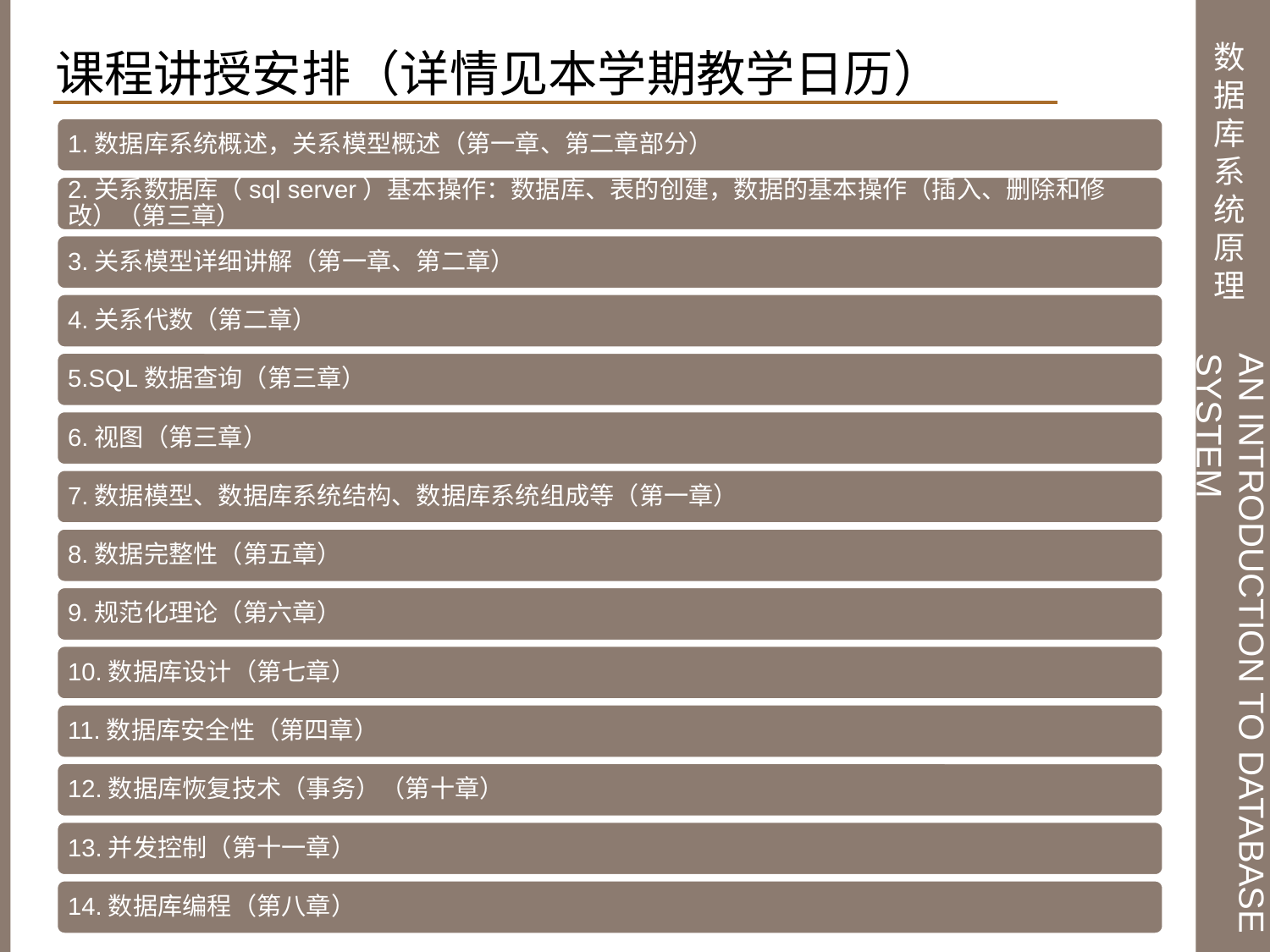

课程讲授安排（详情见本学期教学日历）
1.数据库系统概述，关系模型概述（第一章、第二章部分）
2.关系数据库（sql server）基本操作：数据库、表的创建，数据的基本操作（插入、删除和修改）（第三章）
3.关系模型详细讲解（第一章、第二章）
4.关系代数（第二章）
5.SQL数据查询（第三章）
6.视图（第三章）
7.数据模型、数据库系统结构、数据库系统组成等（第一章）
8.数据完整性（第五章）
9.规范化理论（第六章）
10.数据库设计（第七章）
11.数据库安全性（第四章）
12.数据库恢复技术（事务）（第十章）
13.并发控制（第十一章）
14.数据库编程（第八章）